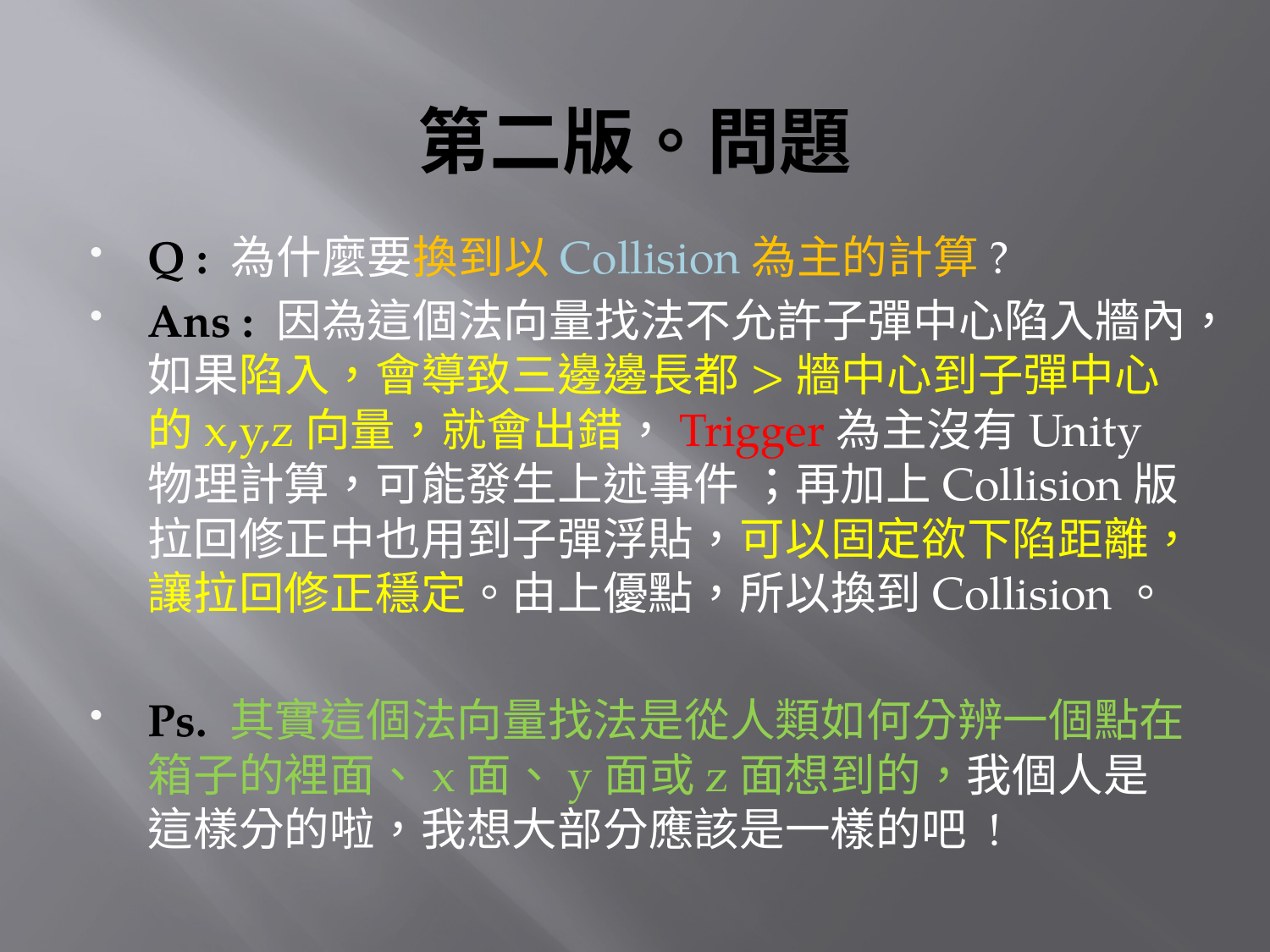

# 第二版。問題
Q : 為什麼要換到以Collision為主的計算?
Ans : 因為這個法向量找法不允許子彈中心陷入牆內，如果陷入，會導致三邊邊長都>牆中心到子彈中心的x,y,z向量，就會出錯，Trigger為主沒有Unity物理計算，可能發生上述事件 ；再加上Collision版拉回修正中也用到子彈浮貼，可以固定欲下陷距離，讓拉回修正穩定。由上優點，所以換到Collision。

Ps. 其實這個法向量找法是從人類如何分辨一個點在箱子的裡面、x面、y面或z面想到的，我個人是這樣分的啦，我想大部分應該是一樣的吧 !